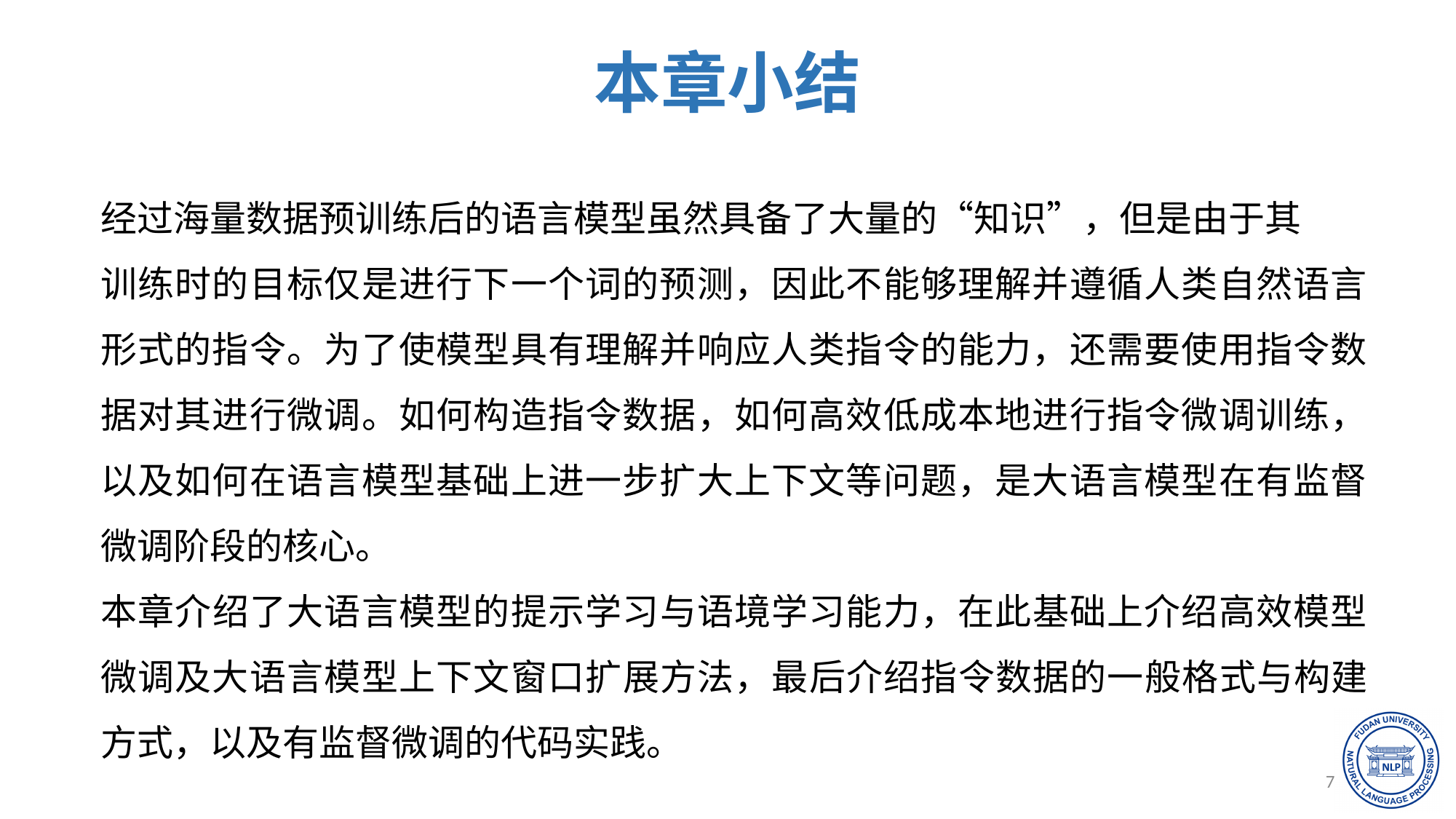

本章小结
哎呀小小草
专业设计
经过海量数据预训练后的语言模型虽然具备了大量的“知识”，但是由于其
训练时的目标仅是进行下一个词的预测，因此不能够理解并遵循人类自然语言形式的指令。为了使模型具有理解并响应人类指令的能力，还需要使用指令数据对其进行微调。如何构造指令数据，如何高效低成本地进行指令微调训练，以及如何在语言模型基础上进一步扩大上下文等问题，是大语言模型在有监督微调阶段的核心。
本章介绍了大语言模型的提示学习与语境学习能力，在此基础上介绍高效模型微调及大语言模型上下文窗口扩展方法，最后介绍指令数据的一般格式与构建方式，以及有监督微调的代码实践。
2015
哎呀小小草演示设计
71